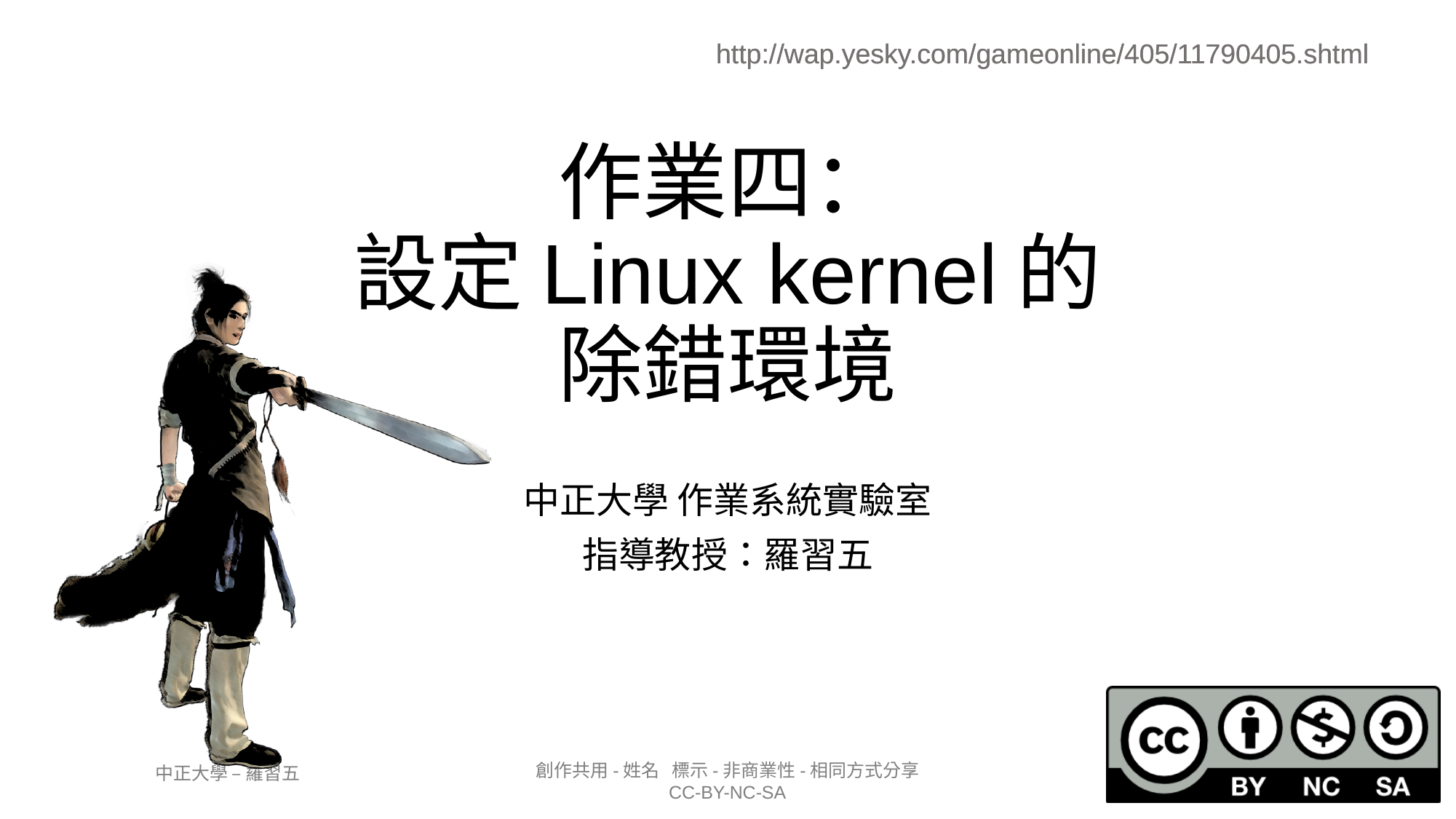

http://wap.yesky.com/gameonline/405/11790405.shtml
# 作業四： 設定Linux kernel的 除錯環境
中正大學 作業系統實驗室
指導教授：羅習五